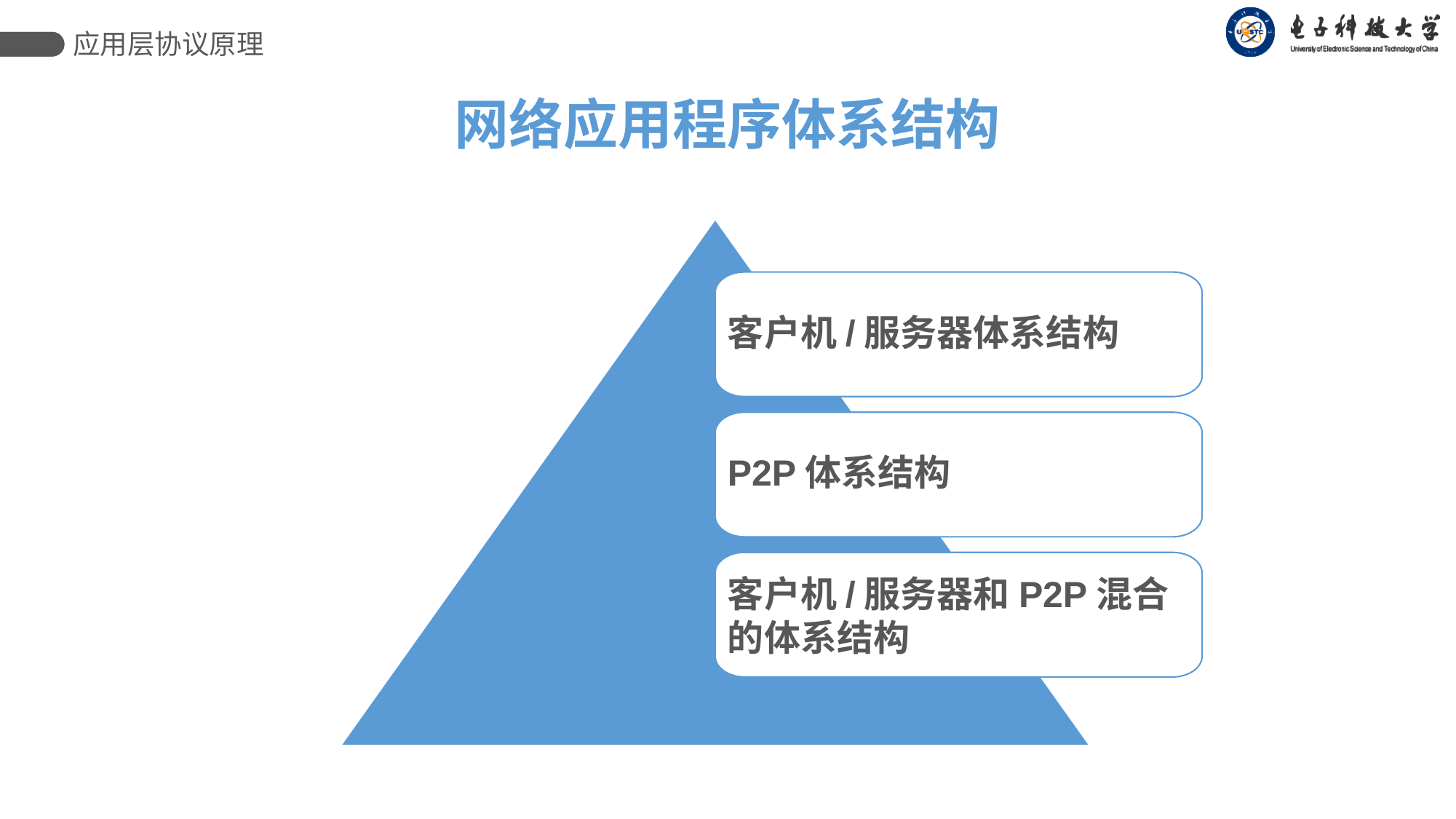

应用层协议原理

网络应用程序体系结构

客户机/服务器体系结构
P2P体系结构
客户机/服务器和P2P混合的体系结构